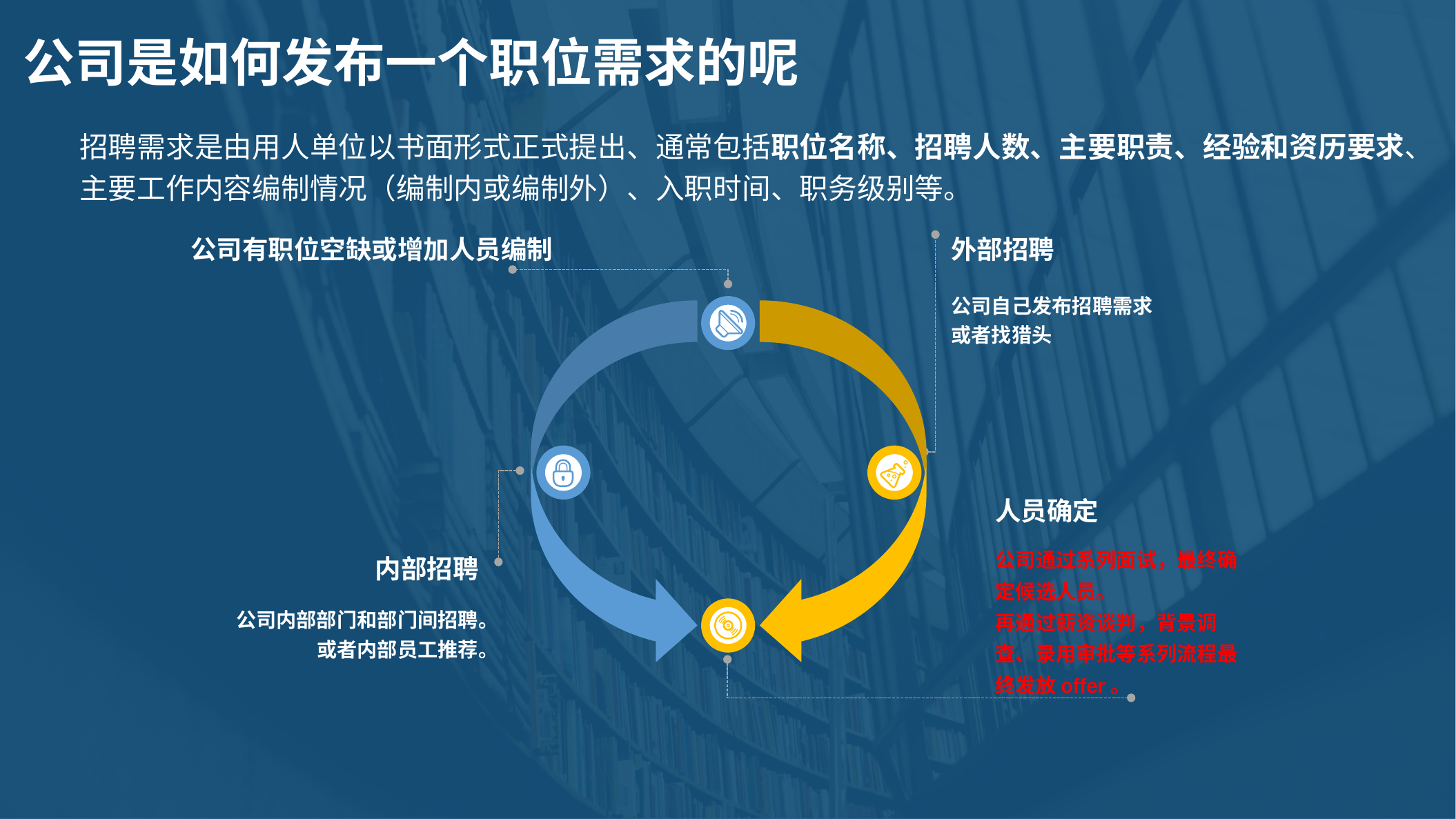

公司是如何发布一个职位需求的呢
招聘需求是由用人单位以书面形式正式提出、通常包括职位名称、招聘人数、主要职责、经验和资历要求、
主要工作内容编制情况（编制内或编制外）、入职时间、职务级别等。

公司有职位空缺或增加人员编制
外部招聘
公司自己发布招聘需求
或者找猎头

人员确定
公司通过系列面试，最终确定候选人员。
再通过薪资谈判，背景调查、录用审批等系列流程最终发放offer。
内部招聘
公司内部部门和部门间招聘。
或者内部员工推荐。